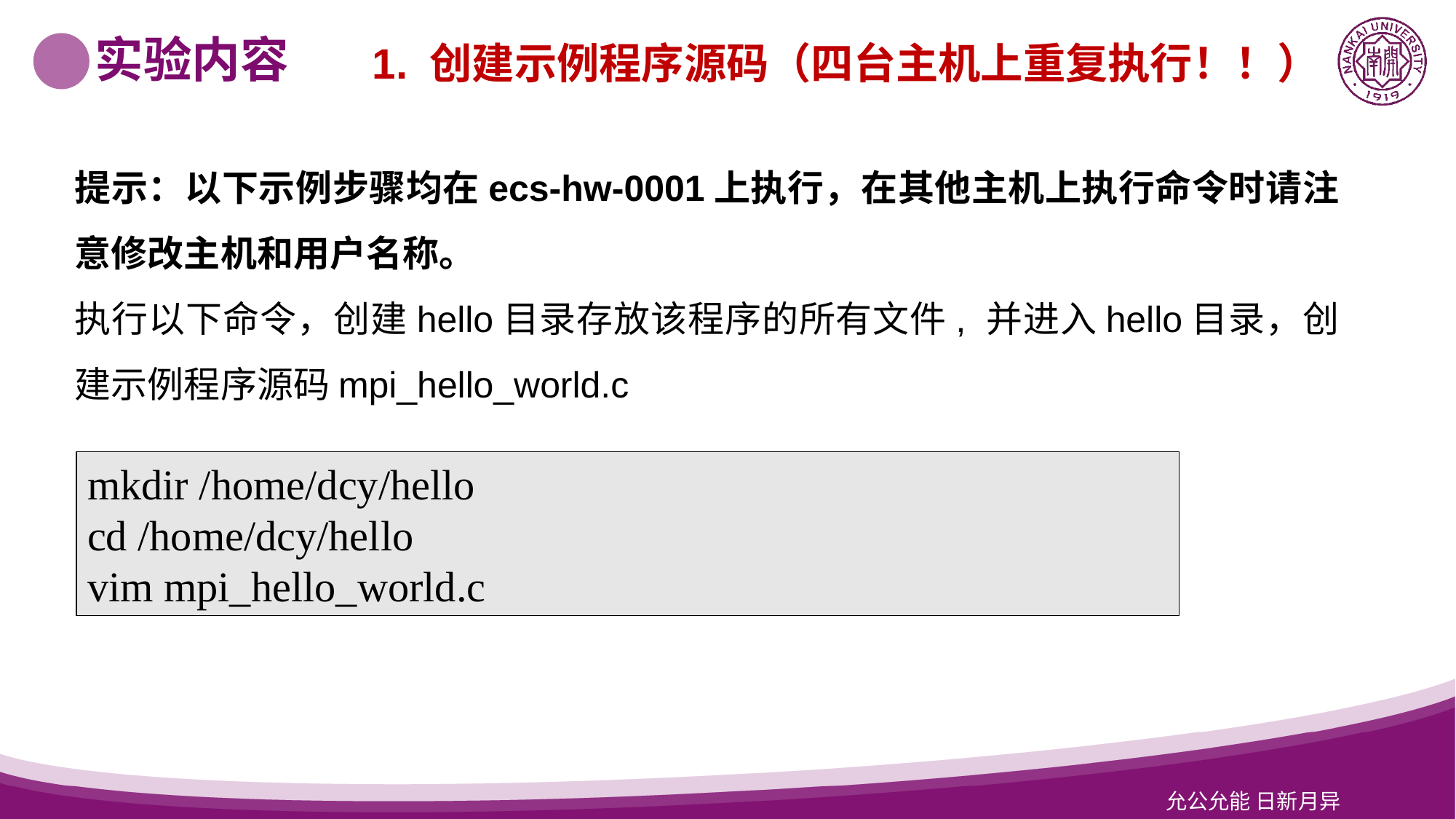

实验内容
1. 创建示例程序源码（四台主机上重复执行！！）
提示：以下示例步骤均在ecs-hw-0001上执行，在其他主机上执行命令时请注意修改主机和用户名称。
执行以下命令，创建hello目录存放该程序的所有文件, 并进入hello目录，创建示例程序源码mpi_hello_world.c

mkdir /home/dcy/hello
cd /home/dcy/hello
vim mpi_hello_world.c